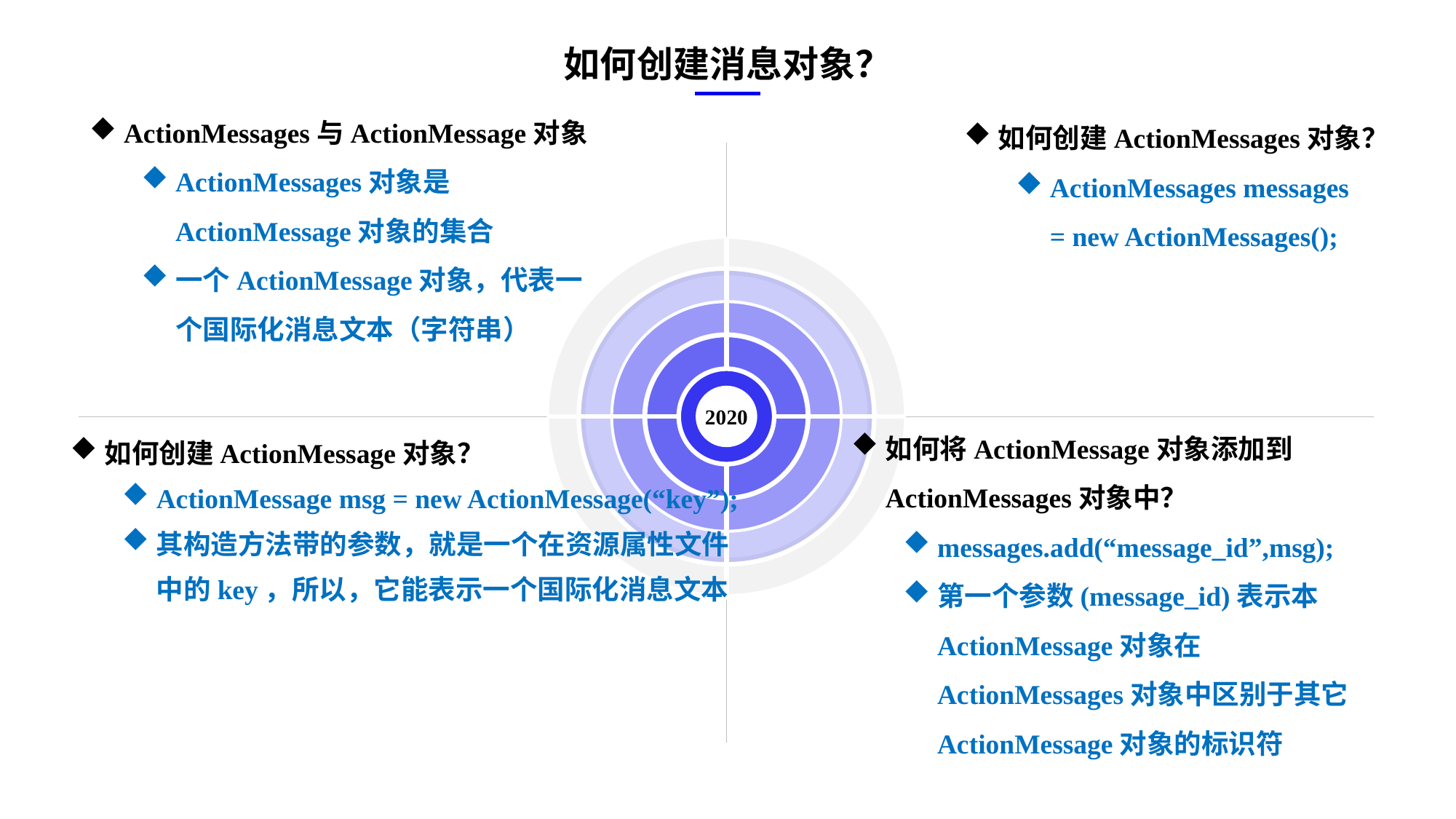

如何创建消息对象？
ActionMessages与ActionMessage对象
ActionMessages对象是ActionMessage对象的集合
一个ActionMessage对象，代表一个国际化消息文本（字符串）
如何创建ActionMessages对象？
ActionMessages messages = new ActionMessages();

2020
如何将ActionMessage对象添加到ActionMessages对象中？
messages.add(“message_id”,msg);
第一个参数(message_id)表示本ActionMessage对象在ActionMessages对象中区别于其它ActionMessage对象的标识符
如何创建ActionMessage对象？
ActionMessage msg = new ActionMessage(“key”);
其构造方法带的参数，就是一个在资源属性文件中的key，所以，它能表示一个国际化消息文本
e7d195523061f1c0ae0eb3eed39d2bcef4622b2499a05fe6567B54A876BEB457BD1EB8EBE9915191D1FA2E860D28D251AB291D9CBBDD28D4BD16020FD75D8281481517FC21E86E4C931520AFA1087E92E357E3DB373CA326F6F926B1A67F681E99E875FFD293B2C32B3919AE4D43F9436862A7DD54F9346DF3662D8AB7319030EF75D53FF682DE13